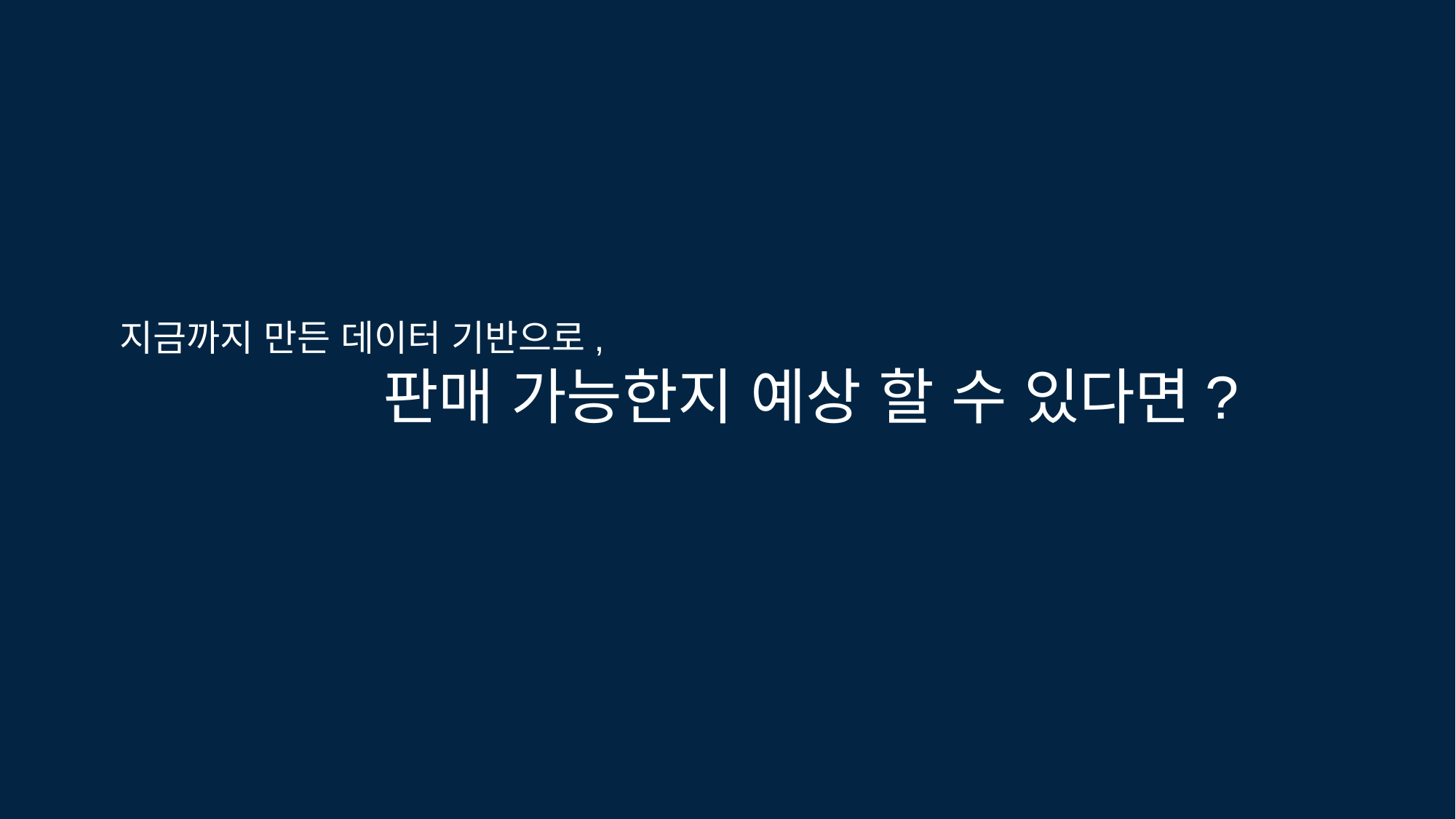

지금까지 만든 데이터 기반으로,
         판매 가능한지 예상 할 수 있다면?